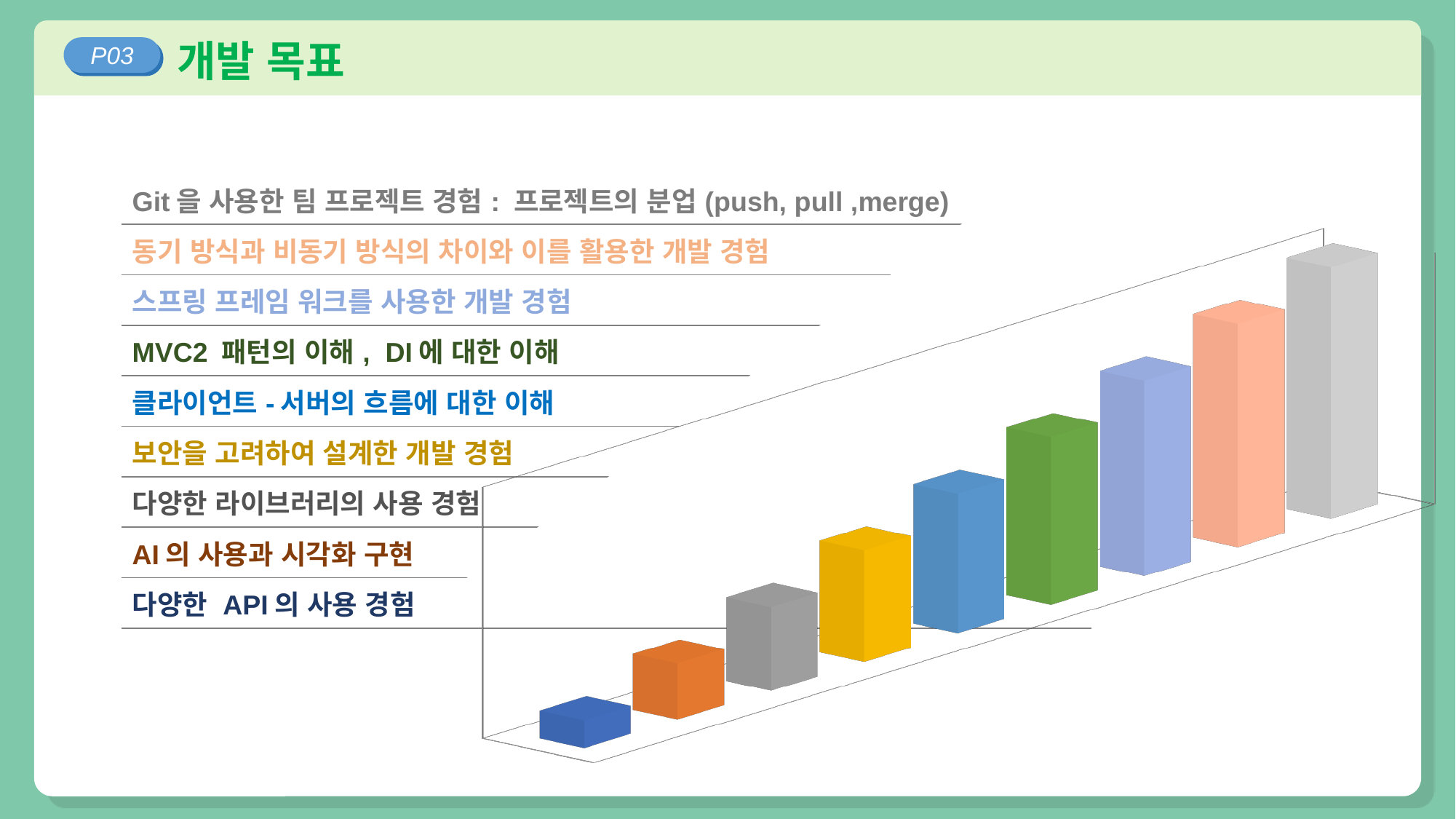

개발 목표
P03

[unsupported chart]

| Git을 사용한 팀 프로젝트 경험: 프로젝트의 분업(push, pull ,merge) |
| --- |
| 동기 방식과 비동기 방식의 차이와 이를 활용한 개발 경험 |
| 스프링 프레임 워크를 사용한 개발 경험 |
| MVC2 패턴의 이해, DI에 대한 이해 |
| 클라이언트-서버의 흐름에 대한 이해 |
| 보안을 고려하여 설계한 개발 경험 |
| 다양한 라이브러리의 사용 경험 |
| AI의 사용과 시각화 구현 |
| 다양한 API의 사용 경험 |